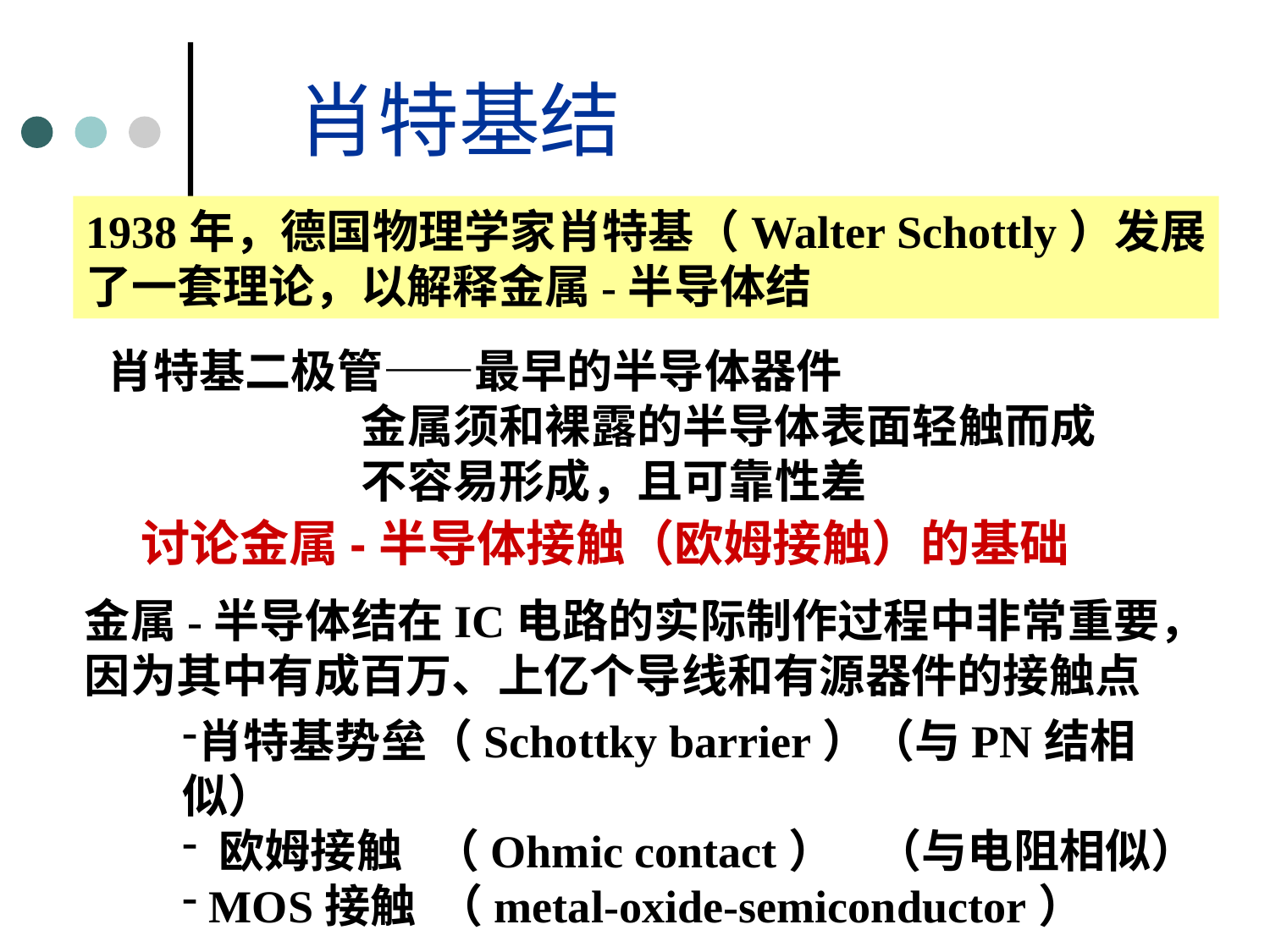

肖特基结
1938年，德国物理学家肖特基（Walter Schottly）发展
了一套理论，以解释金属-半导体结
肖特基二极管——最早的半导体器件
	金属须和裸露的半导体表面轻触而成
	不容易形成，且可靠性差
讨论金属-半导体接触（欧姆接触）的基础
金属-半导体结在IC电路的实际制作过程中非常重要，
因为其中有成百万、上亿个导线和有源器件的接触点
肖特基势垒（Schottky barrier）（与PN结相似）
 欧姆接触   （Ohmic contact）    （与电阻相似）
 MOS接触  （metal-oxide-semiconductor）
65